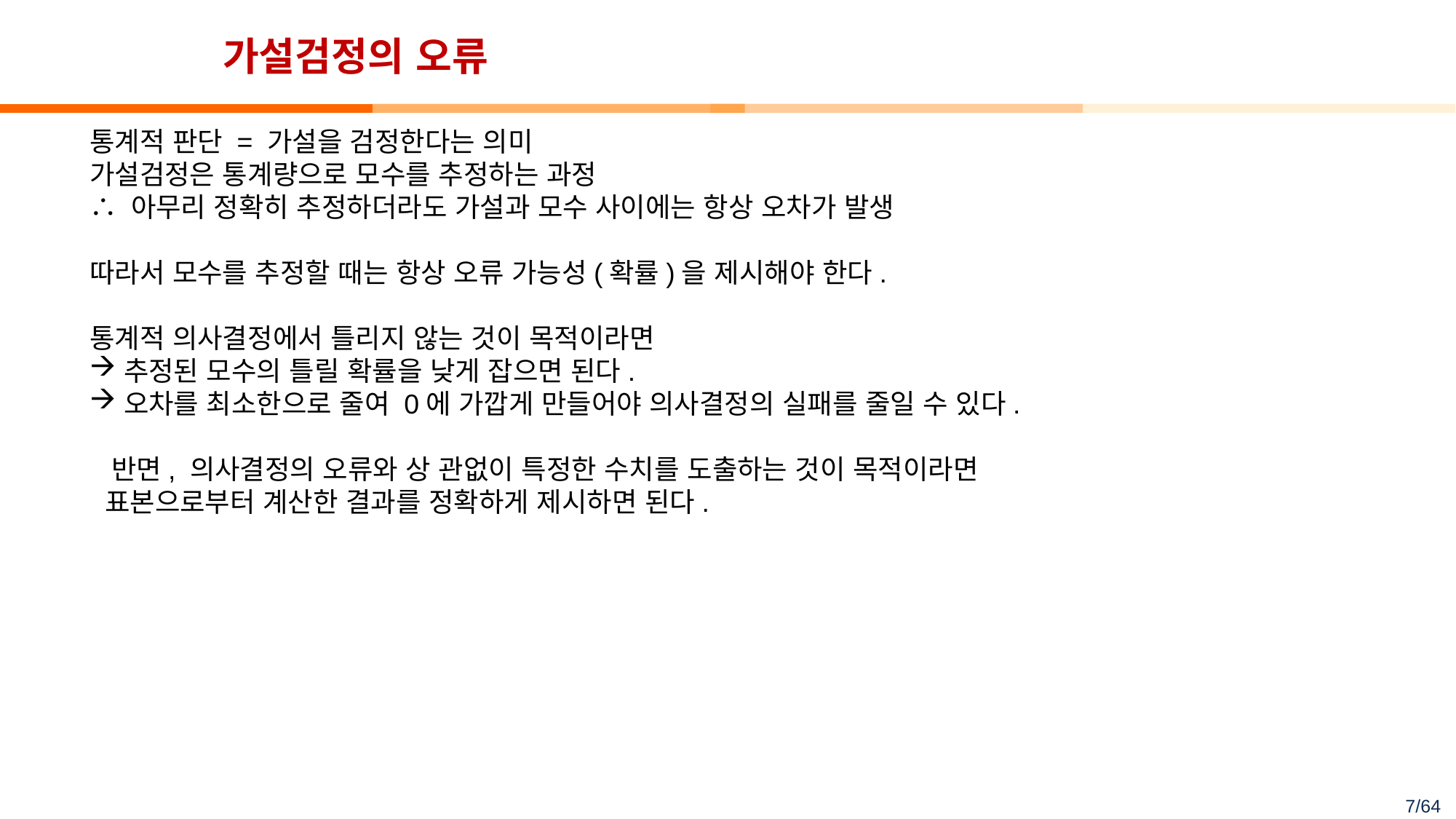

# 가설검정의 오류
통계적 판단 = 가설을 검정한다는 의미
가설검정은 통계량으로 모수를 추정하는 과정
∴ 아무리 정확히 추정하더라도 가설과 모수 사이에는 항상 오차가 발생

따라서 모수를 추정할 때는 항상 오류 가능성(확률)을 제시해야 한다.

통계적 의사결정에서 틀리지 않는 것이 목적이라면
추정된 모수의 틀릴 확률을 낮게 잡으면 된다.
오차를 최소한으로 줄여 0에 가깝게 만들어야 의사결정의 실패를 줄일 수 있다.
  반면, 의사결정의 오류와 상 관없이 특정한 수치를 도출하는 것이 목적이라면
  표본으로부터 계산한 결과를 정확하게 제시하면 된다.